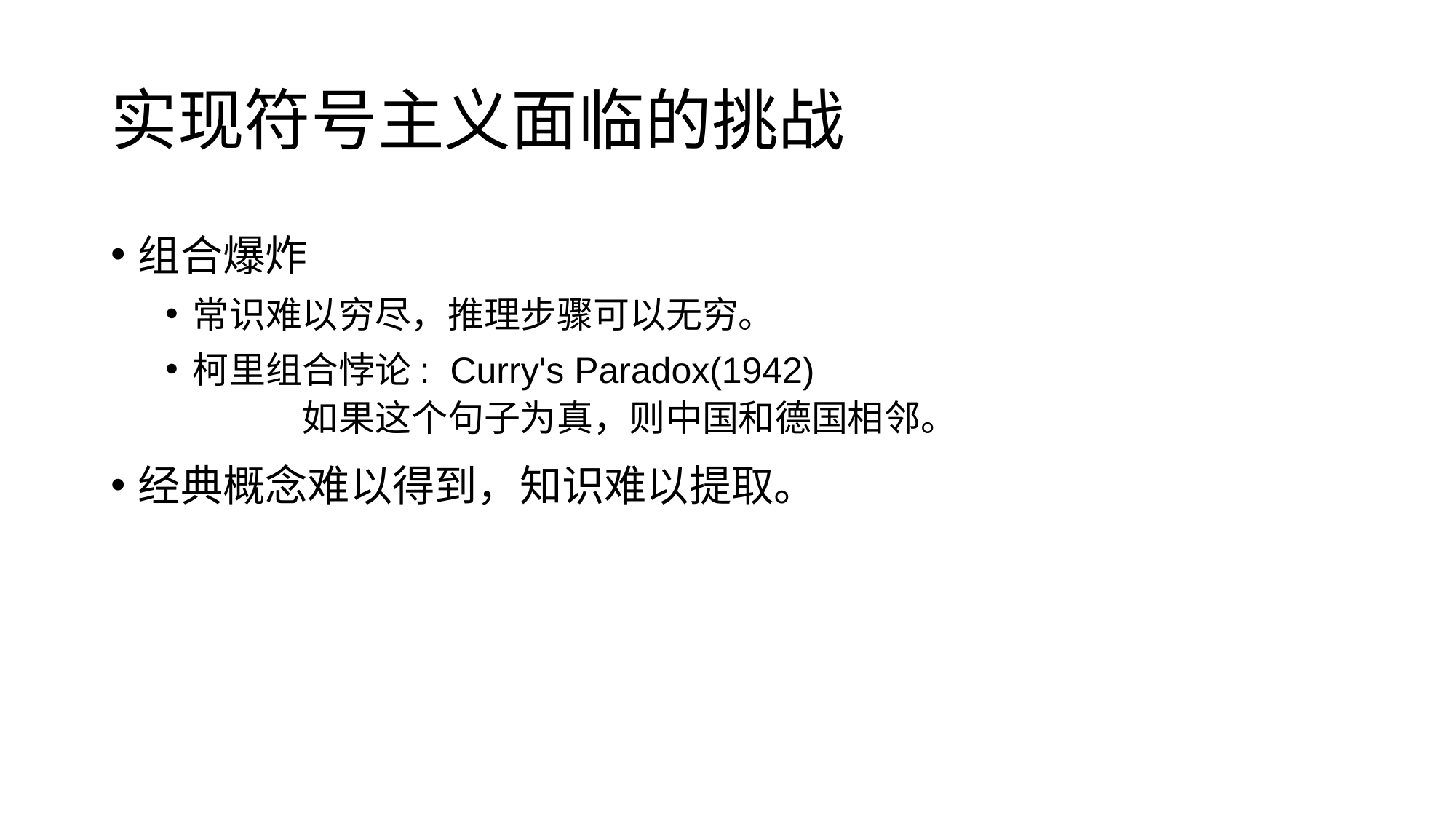

# 实现符号主义面临的挑战
组合爆炸
常识难以穷尽，推理步骤可以无穷。
柯里组合悖论:  Curry's Paradox(1942)
	如果这个句子为真，则中国和德国相邻。
经典概念难以得到，知识难以提取。